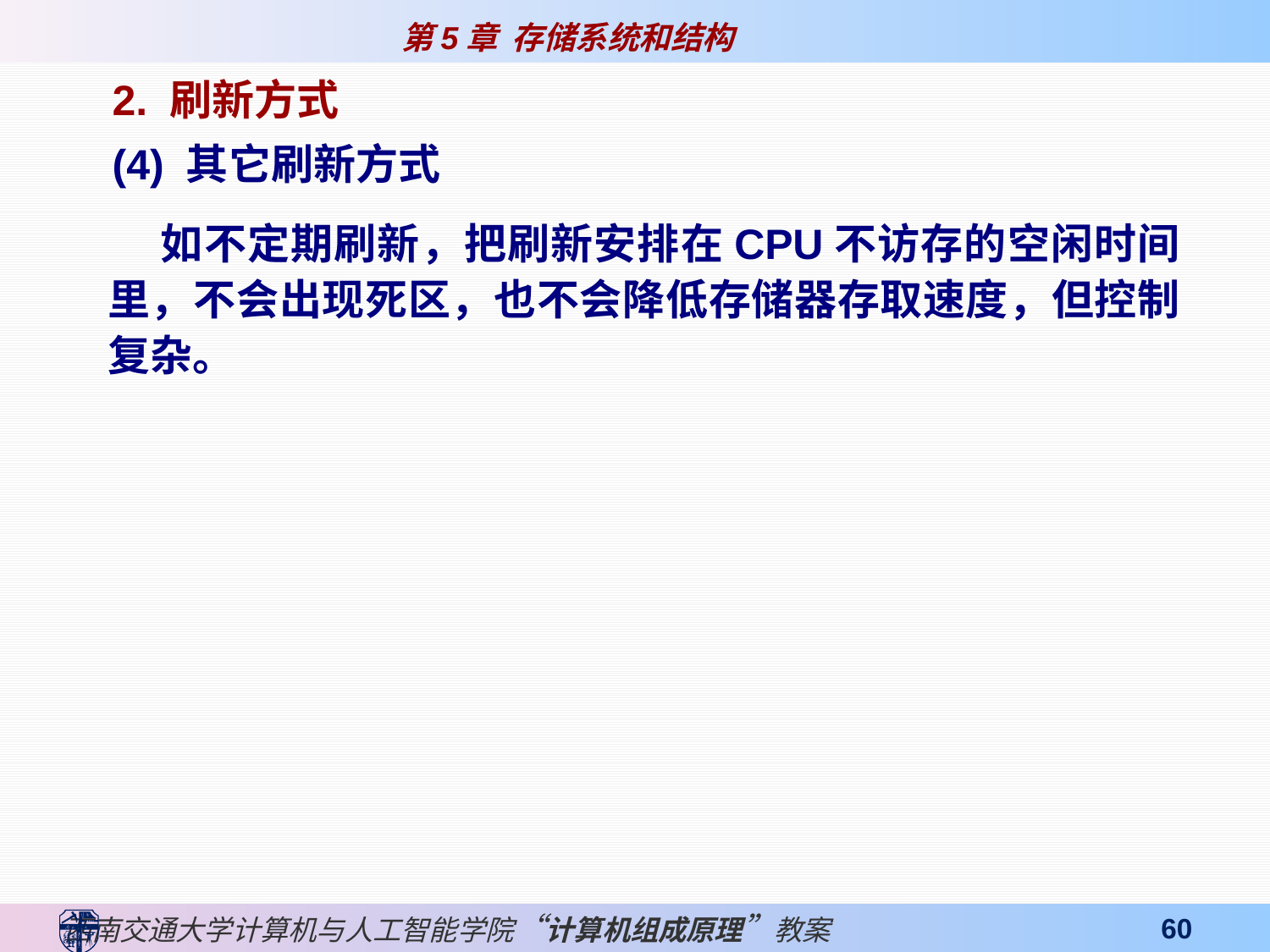

2. 刷新方式
(4) 其它刷新方式
    如不定期刷新，把刷新安排在CPU不访存的空闲时间里，不会出现死区，也不会降低存储器存取速度，但控制复杂。